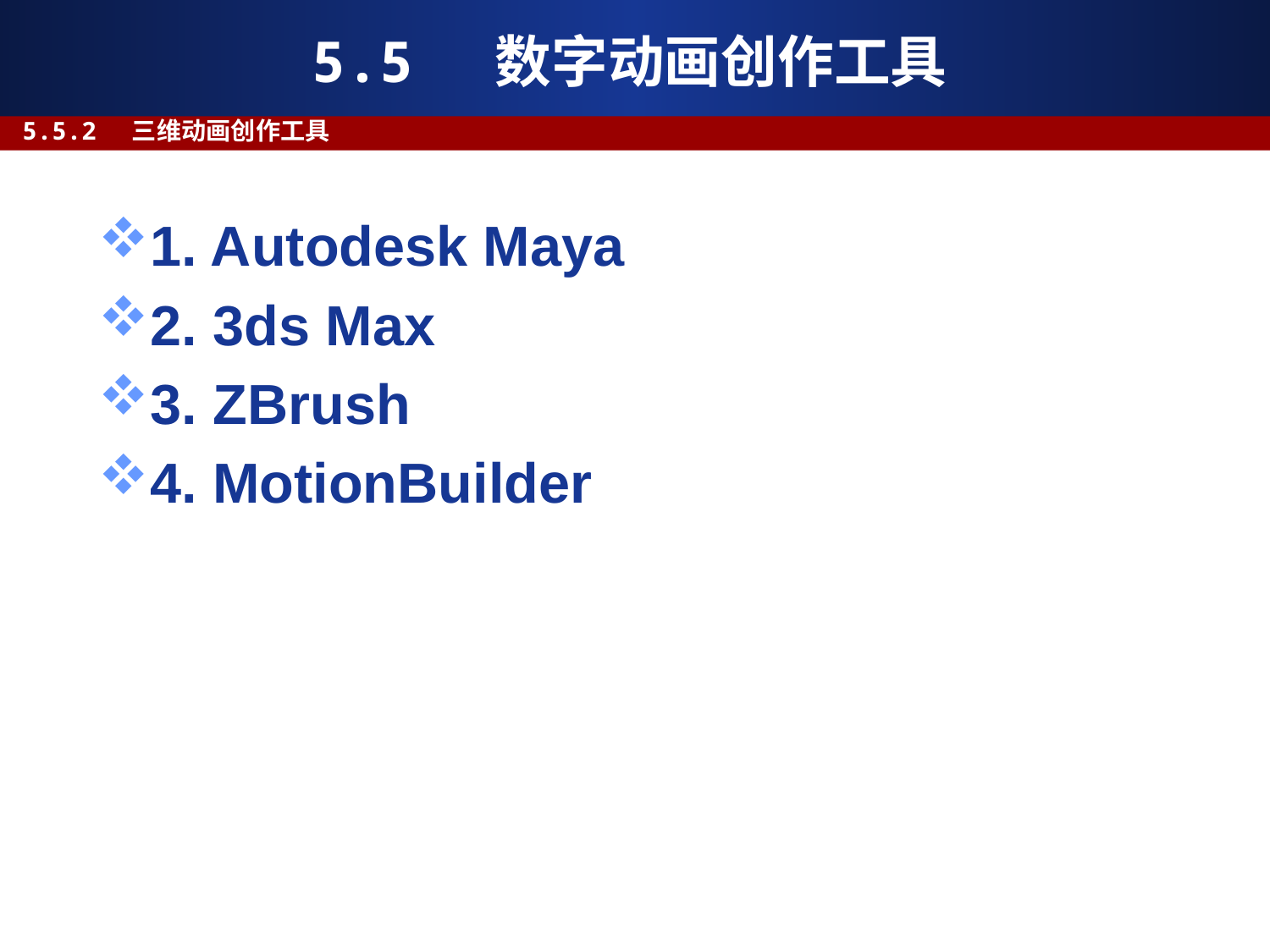

# 5.5  数字动画创作工具
5.5.2  三维动画创作工具
1. Autodesk Maya
2. 3ds Max
3. ZBrush
4. MotionBuilder